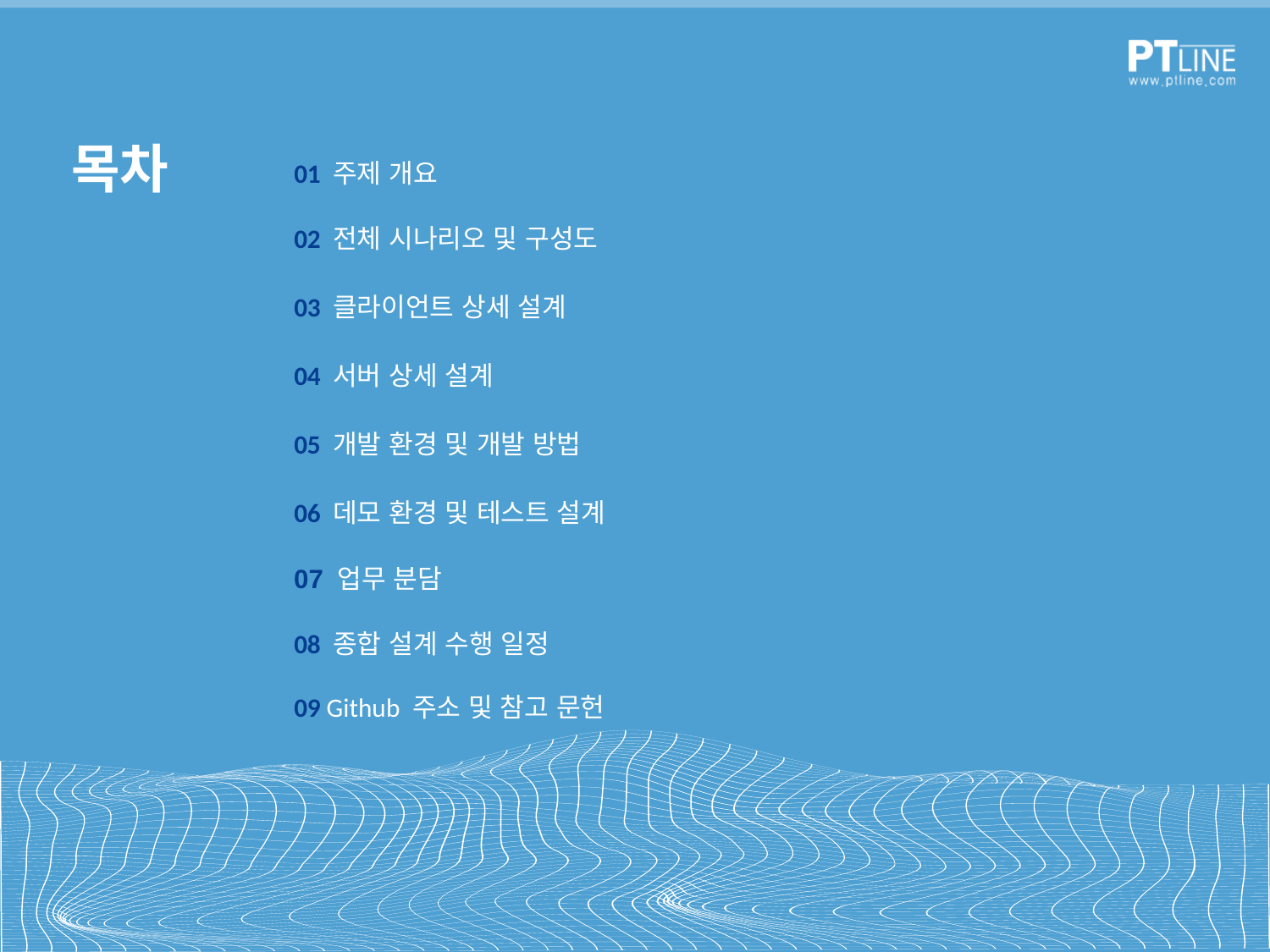

# 목차
01 주제 개요
02 전체 시나리오 및 구성도

03 클라이언트 상세 설계
04 서버 상세 설계
05 개발 환경 및 개발 방법
06 데모 환경 및 테스트 설계

07 업무 분담
08 종합 설계 수행 일정
09 Github 주소 및 참고 문헌